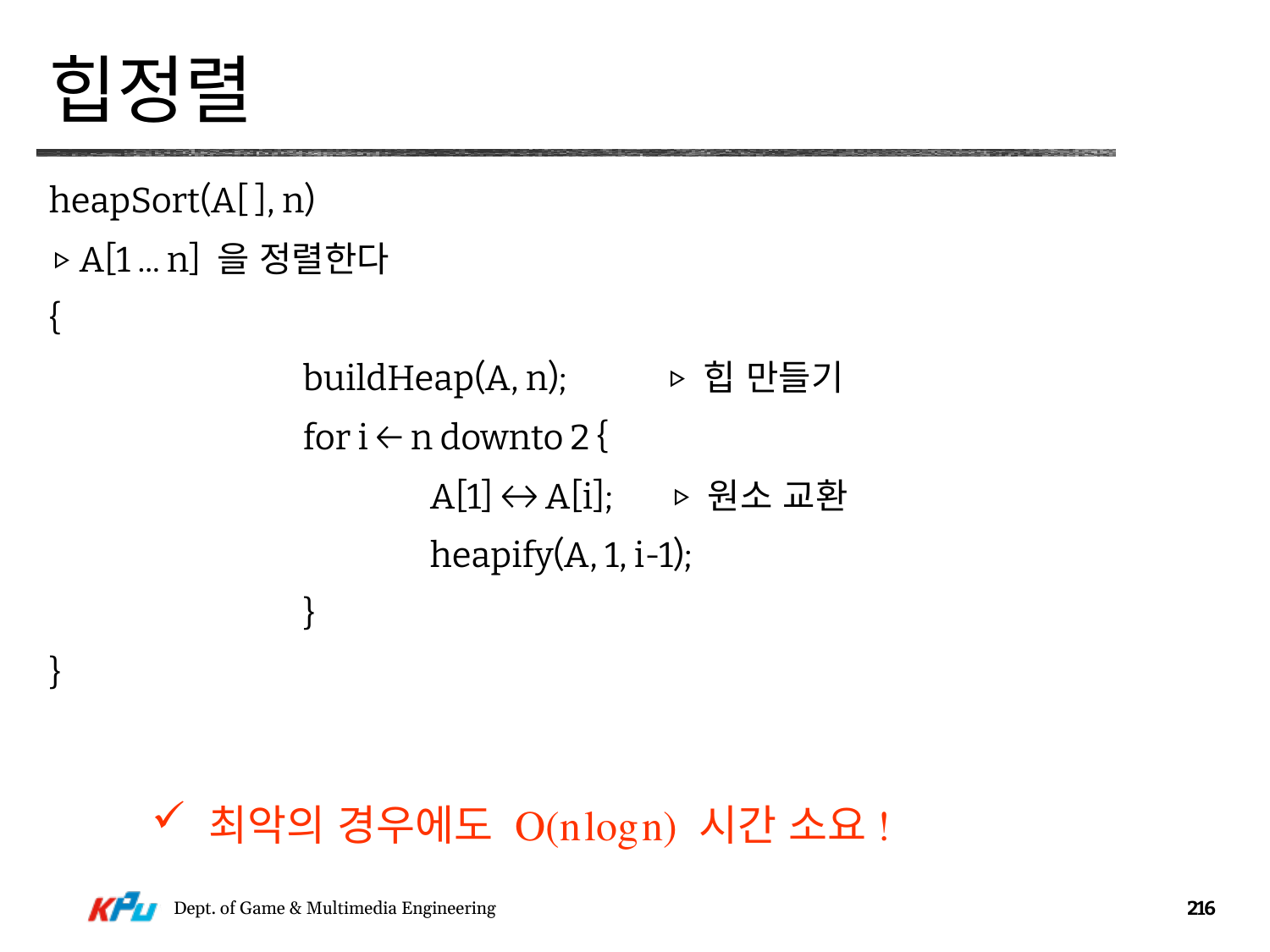

# 힙정렬
heapSort(A[ ], n)
▷ A[1 ... n] 을 정렬한다
{
		buildHeap(A, n);              ▷ 힙 만들기
		for i ← n downto 2 {
			A[1] ↔ A[i];        ▷ 원소 교환
			heapify(A, 1, i-1);
		}
}
 최악의 경우에도 O(n log n) 시간 소요!
Dept. of Game & Multimedia Engineering
216